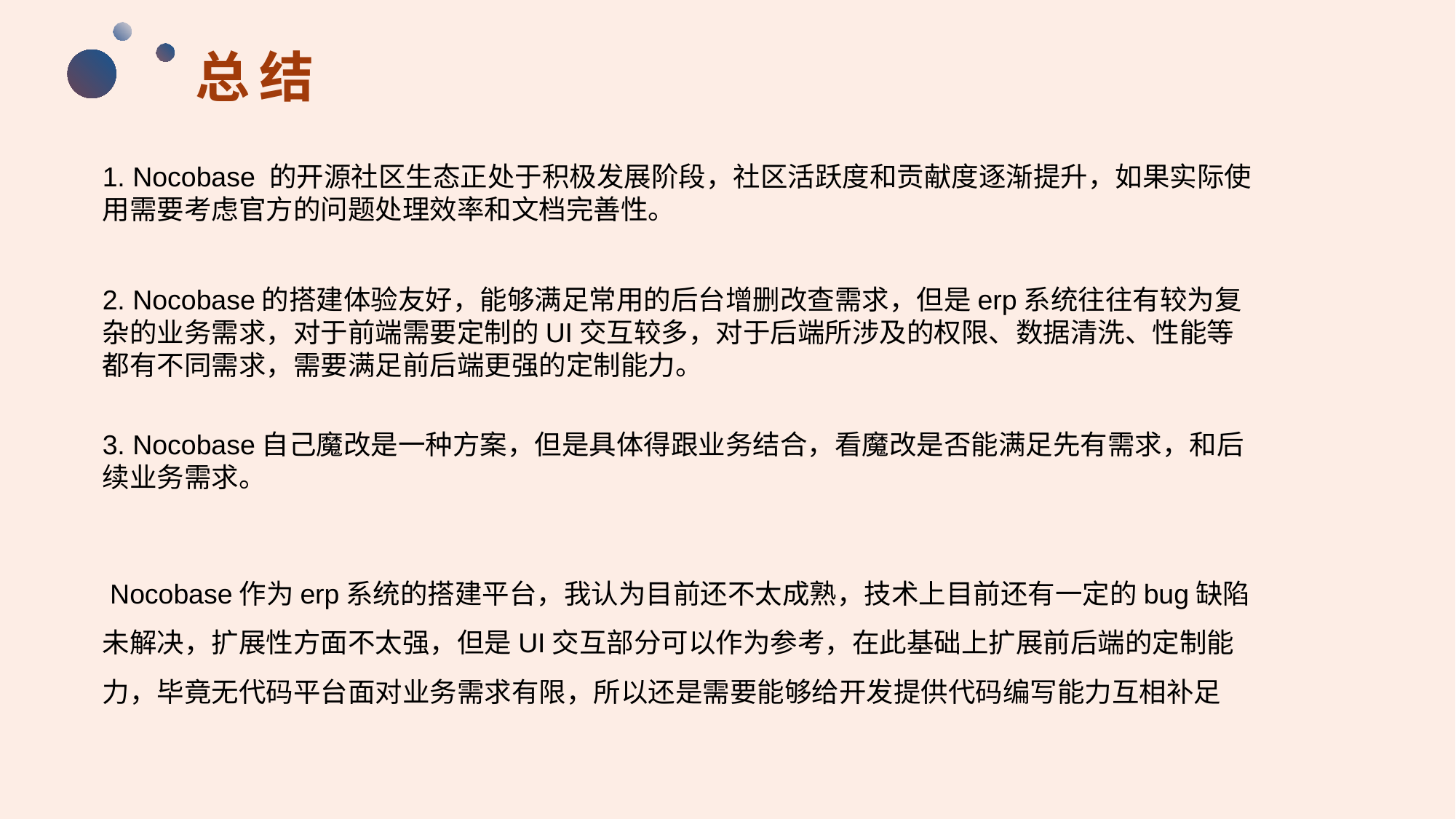

# 总结
1. Nocobase 的开源社区生态正处于积极发展阶段，社区活跃度和贡献度逐渐提升，如果实际使用需要考虑官方的问题处理效率和文档完善性。

2. Nocobase的搭建体验友好，能够满足常用的后台增删改查需求，但是erp系统往往有较为复杂的业务需求，对于前端需要定制的UI交互较多，对于后端所涉及的权限、数据清洗、性能等都有不同需求，需要满足前后端更强的定制能力。
3. Nocobase自己魔改是一种方案，但是具体得跟业务结合，看魔改是否能满足先有需求，和后续业务需求。
 Nocobase作为erp系统的搭建平台，我认为目前还不太成熟，技术上目前还有一定的bug缺陷未解决，扩展性方面不太强，但是UI交互部分可以作为参考，在此基础上扩展前后端的定制能力，毕竟无代码平台面对业务需求有限，所以还是需要能够给开发提供代码编写能力互相补足